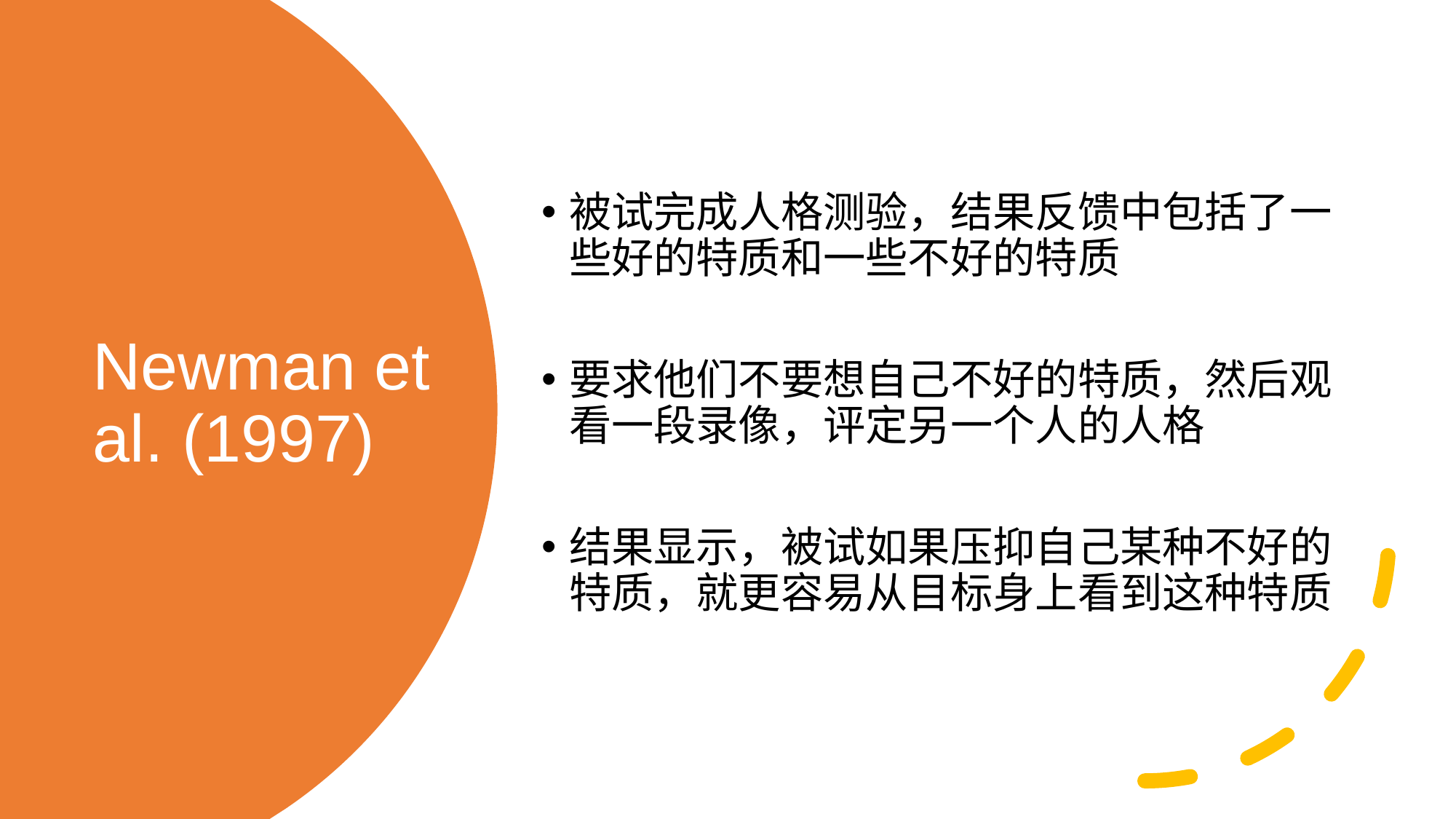

被试完成人格测验，结果反馈中包括了一些好的特质和一些不好的特质

要求他们不要想自己不好的特质，然后观看一段录像，评定另一个人的人格

结果显示，被试如果压抑自己某种不好的特质，就更容易从目标身上看到这种特质
# Newman et al. (1997)